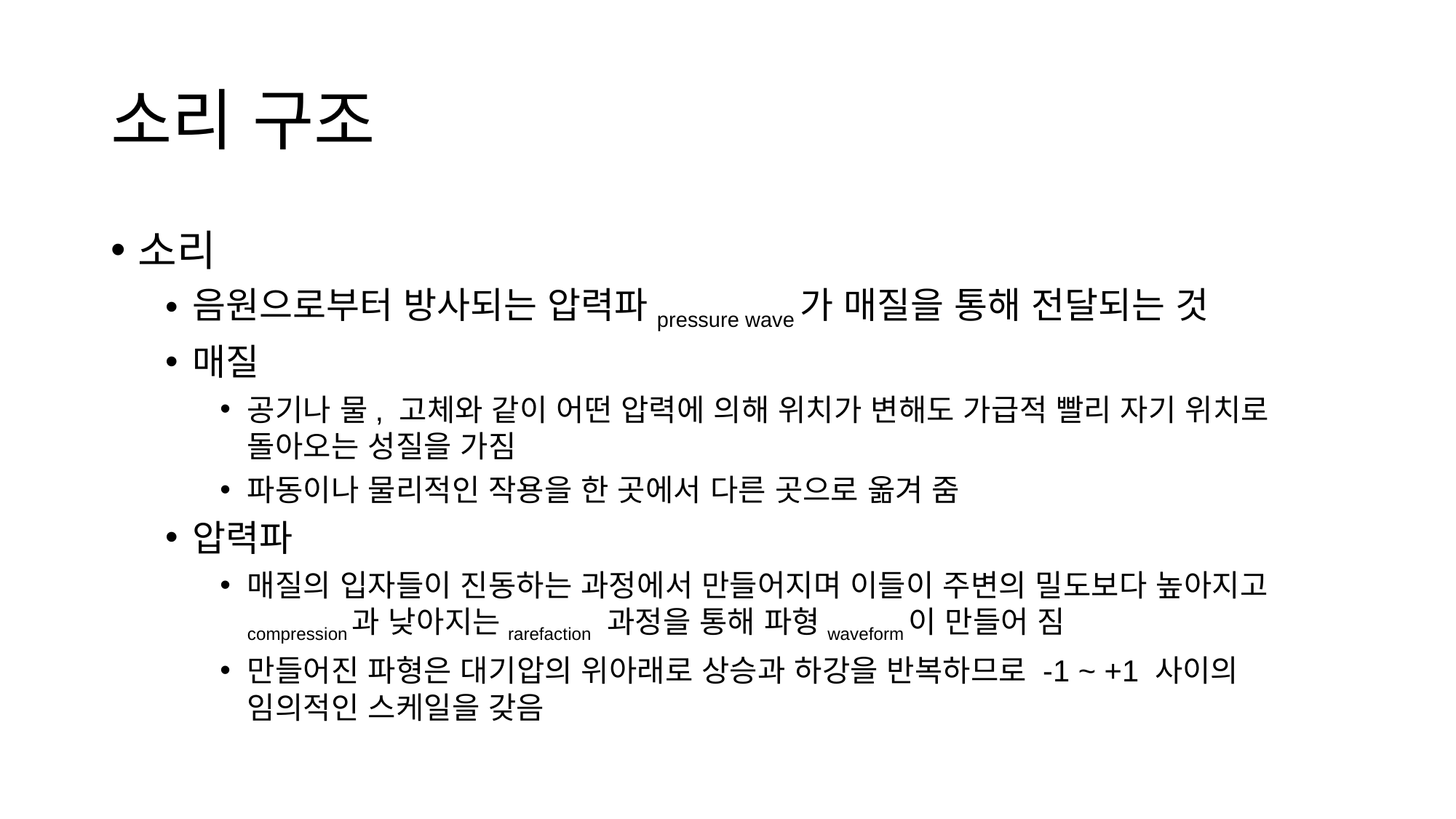

# 소리 구조
소리
음원으로부터 방사되는 압력파pressure wave가 매질을 통해 전달되는 것
매질
공기나 물, 고체와 같이 어떤 압력에 의해 위치가 변해도 가급적 빨리 자기 위치로 돌아오는 성질을 가짐
파동이나 물리적인 작용을 한 곳에서 다른 곳으로 옮겨 줌
압력파
매질의 입자들이 진동하는 과정에서 만들어지며 이들이 주변의 밀도보다 높아지고compression과 낮아지는rarefaction 과정을 통해 파형waveform이 만들어 짐
만들어진 파형은 대기압의 위아래로 상승과 하강을 반복하므로 -1 ~ +1 사이의
임의적인 스케일을 갖음